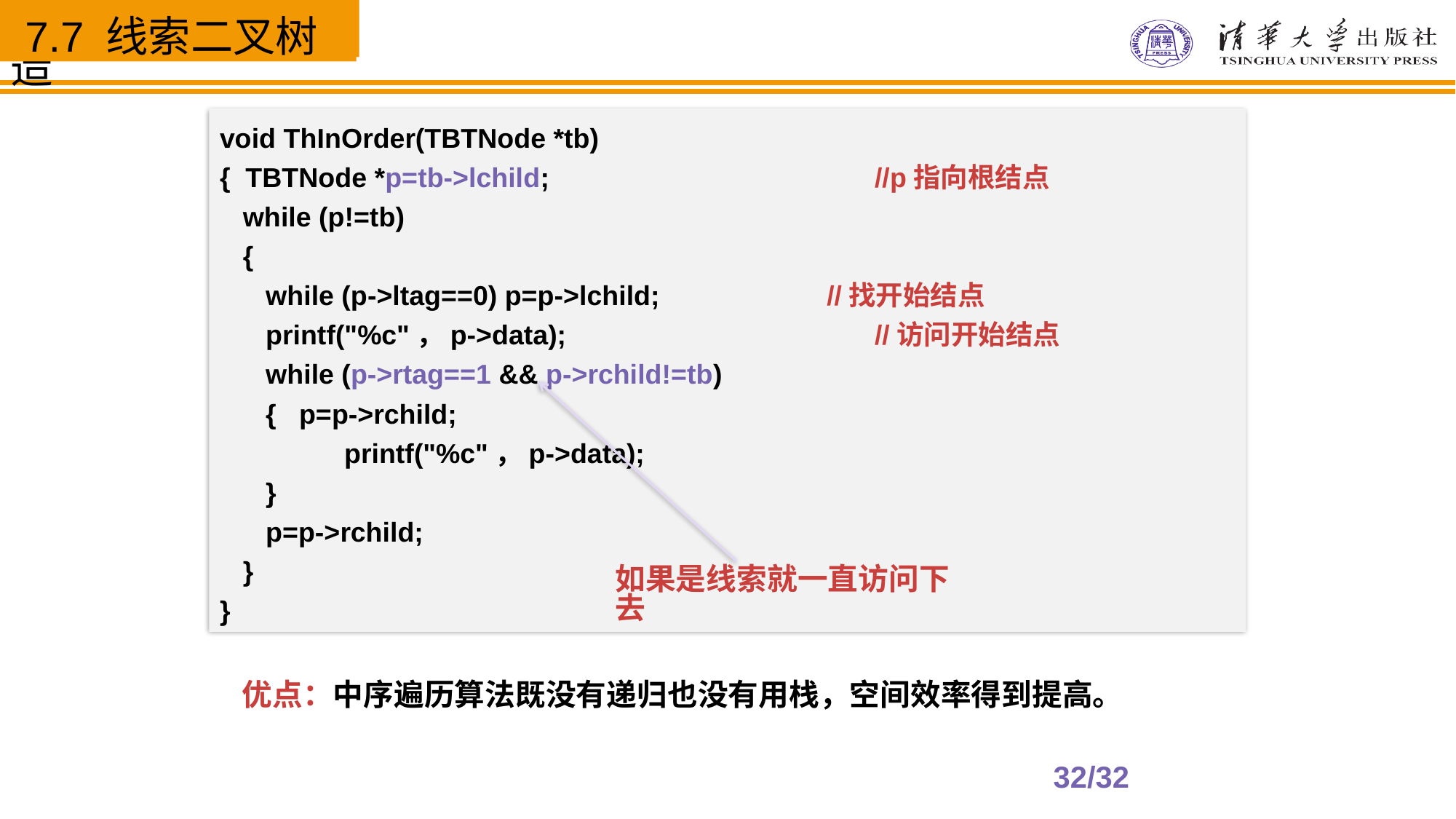

7.7 线索二叉树
void ThInOrder(TBTNode *tb)
{  TBTNode *p=tb->lchild;			//p指向根结点
   while (p!=tb)
   {
      while (p->ltag==0) p=p->lchild;	        //找开始结点
      printf("%c"，p->data);			//访问开始结点
      while (p->rtag==1 && p->rchild!=tb)
      {   p=p->rchild;
	  printf("%c"，p->data);
      }
      p=p->rchild;
   }
}

如果是线索就一直访问下去
优点：中序遍历算法既没有递归也没有用栈，空间效率得到提高。
32/32